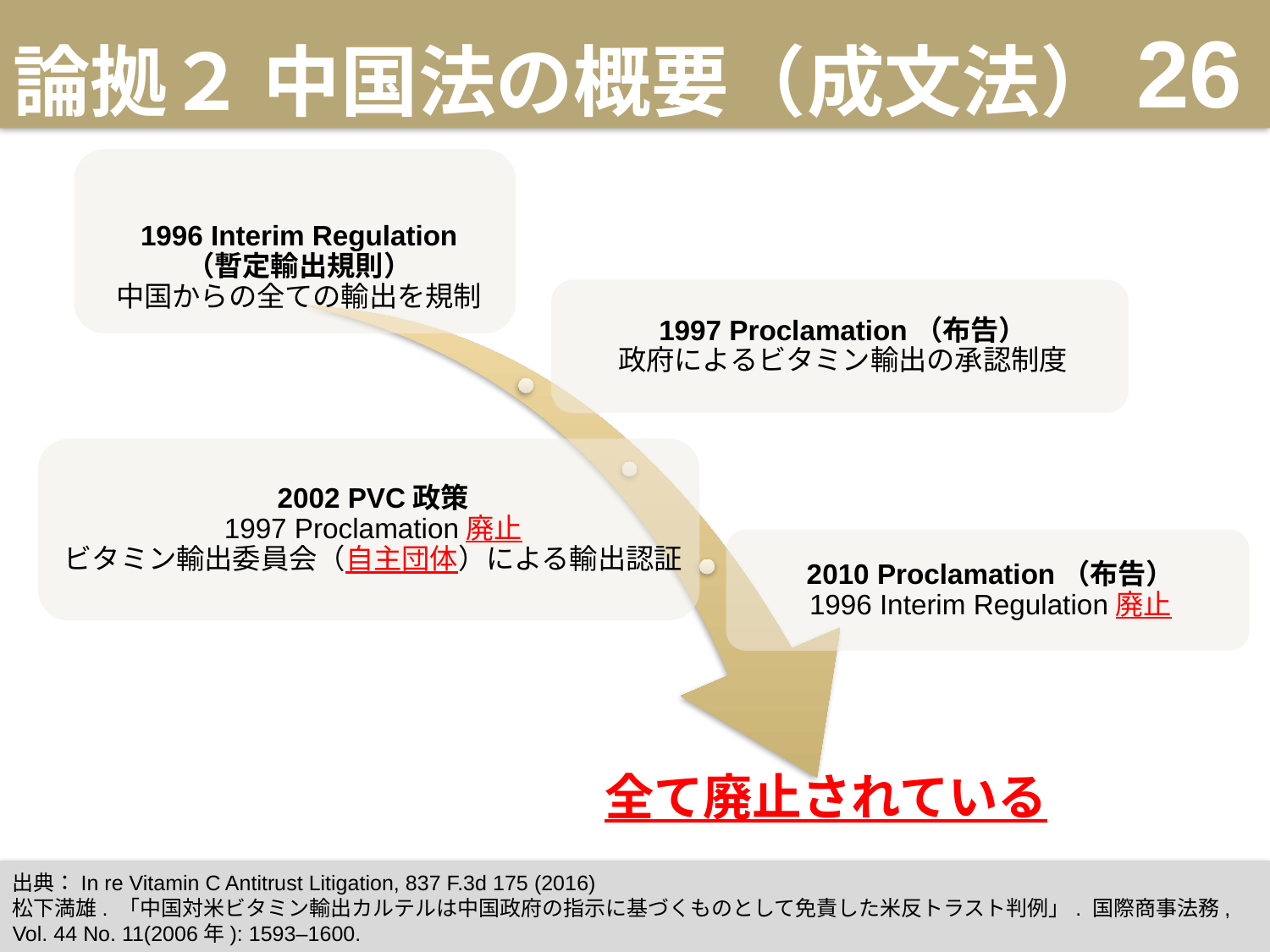

# 論拠２ 中国法の概要（成文法）
26
1996 Interim Regulation
（暫定輸出規則）
中国からの全ての輸出を規制
1997 Proclamation（布告）
政府によるビタミン輸出の承認制度
2002 PVC政策
1997 Proclamation廃止
ビタミン輸出委員会（自主団体）による輸出認証
2010 Proclamation（布告）
1996 Interim Regulation廃止
全て廃止されている
出典：In re Vitamin C Antitrust Litigation, 837 F.3d 175 (2016)
松下満雄. 「中国対米ビタミン輸出カルテルは中国政府の指示に基づくものとして免責した米反トラスト判例」. 国際商事法務, Vol. 44 No. 11(2006年): 1593–1600.